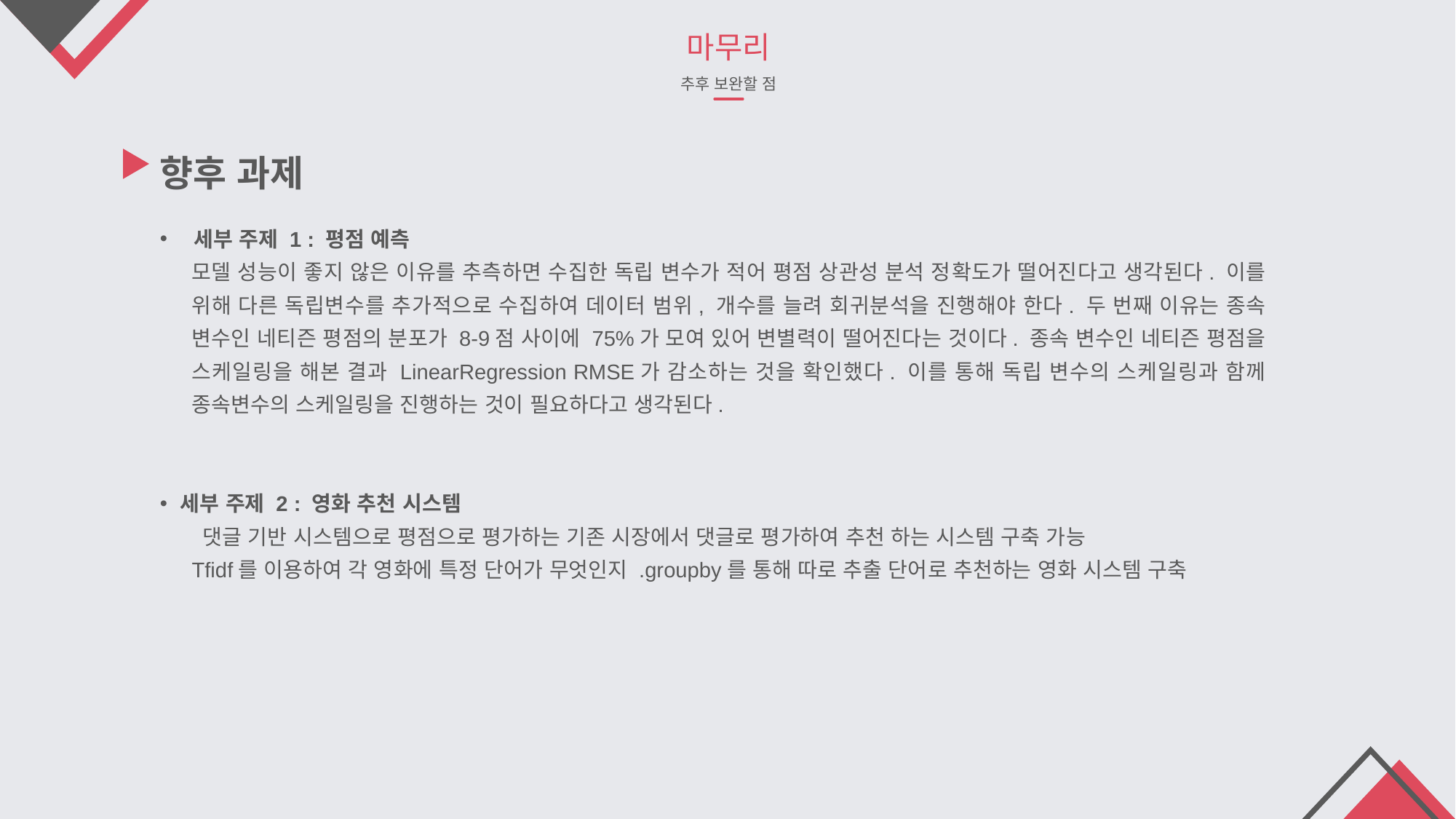

마무리
추후 보완할 점
향후 과제

세부 주제 1 : 평점 예측
모델 성능이 좋지 않은 이유를 추측하면 수집한 독립 변수가 적어 평점 상관성 분석 정확도가 떨어진다고 생각된다. 이를 위해 다른 독립변수를 추가적으로 수집하여 데이터 범위, 개수를 늘려 회귀분석을 진행해야 한다. 두 번째 이유는 종속 변수인 네티즌 평점의 분포가 8-9점 사이에 75%가 모여 있어 변별력이 떨어진다는 것이다. 종속 변수인 네티즌 평점을 스케일링을 해본 결과 LinearRegression RMSE가 감소하는 것을 확인했다. 이를 통해 독립 변수의 스케일링과 함께 종속변수의 스케일링을 진행하는 것이 필요하다고 생각된다.

세부 주제 2 : 영화 추천 시스템
 댓글 기반 시스템으로 평점으로 평가하는 기존 시장에서 댓글로 평가하여 추천 하는 시스템 구축 가능
Tfidf를 이용하여 각 영화에 특정 단어가 무엇인지 .groupby를 통해 따로 추출 단어로 추천하는 영화 시스템 구축